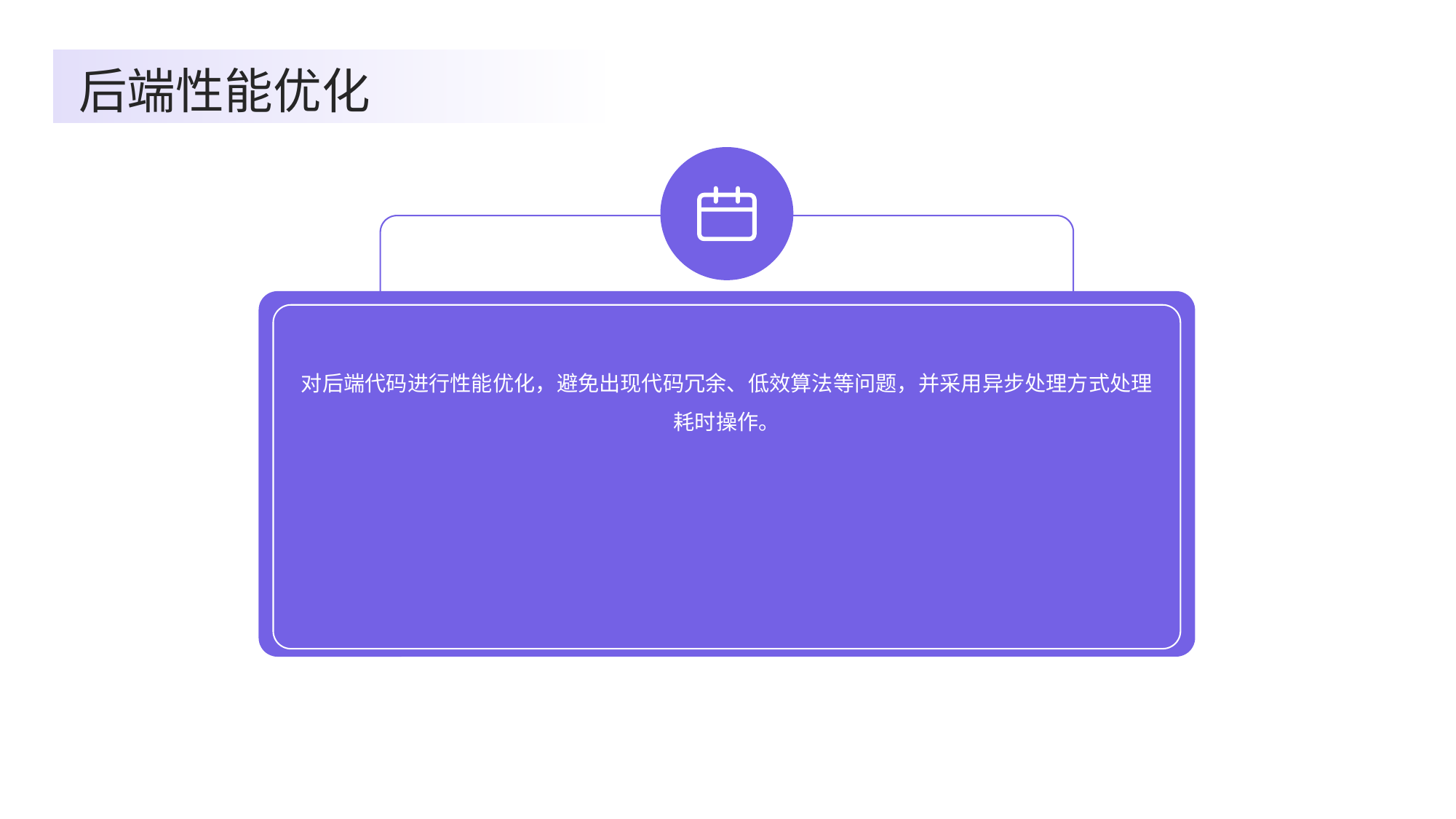

后端性能优化

对后端代码进行性能优化，避免出现代码冗余、低效算法等问题，并采用异步处理方式处理耗时操作。